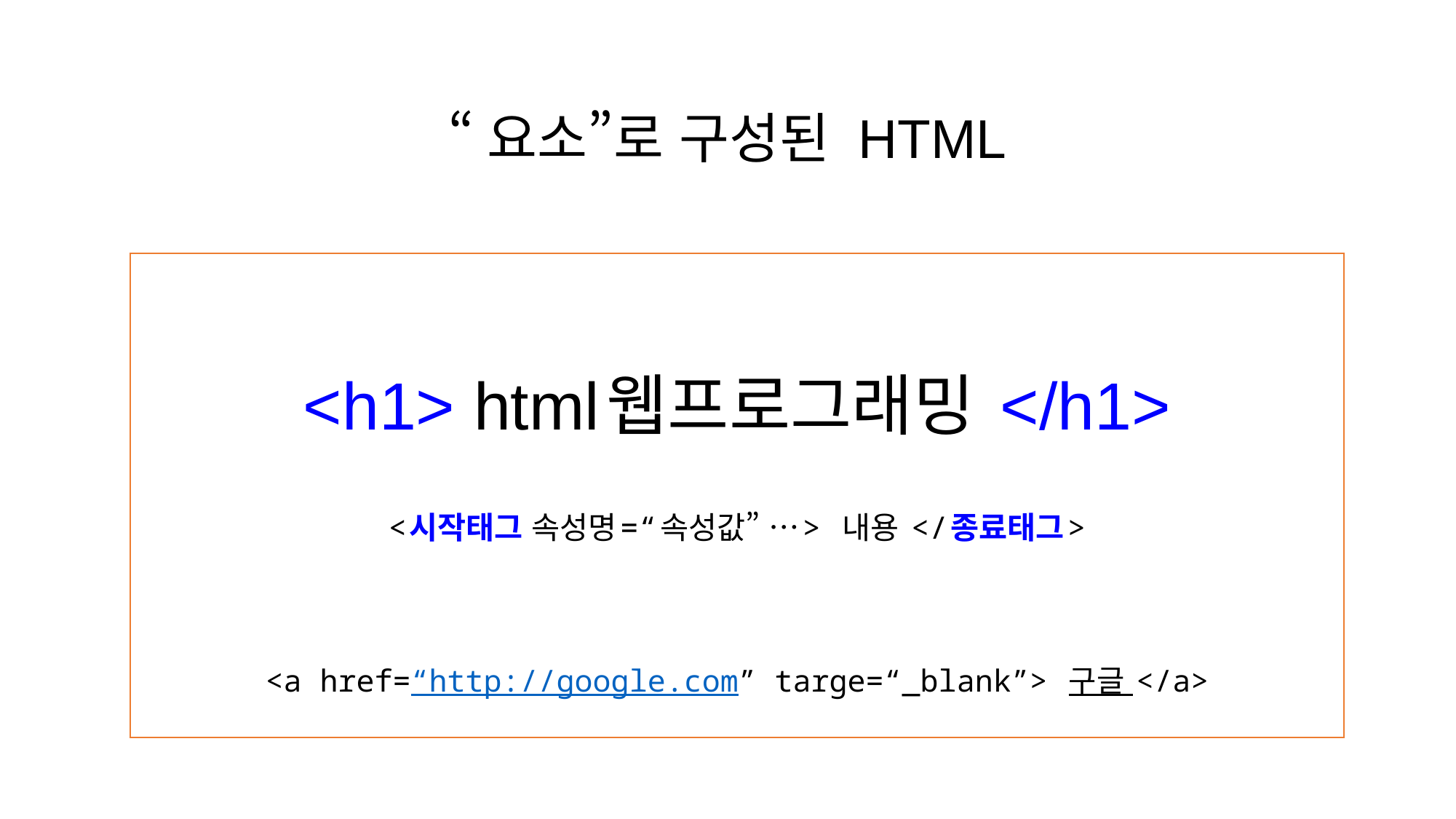

# “요소”로 구성된 HTML

<h1> html웹프로그래밍 </h1>

<시작태그 속성명=“속성값” …> 내용 </종료태그>

<a href=“http://google.com” targe=“_blank”> 구글 </a>